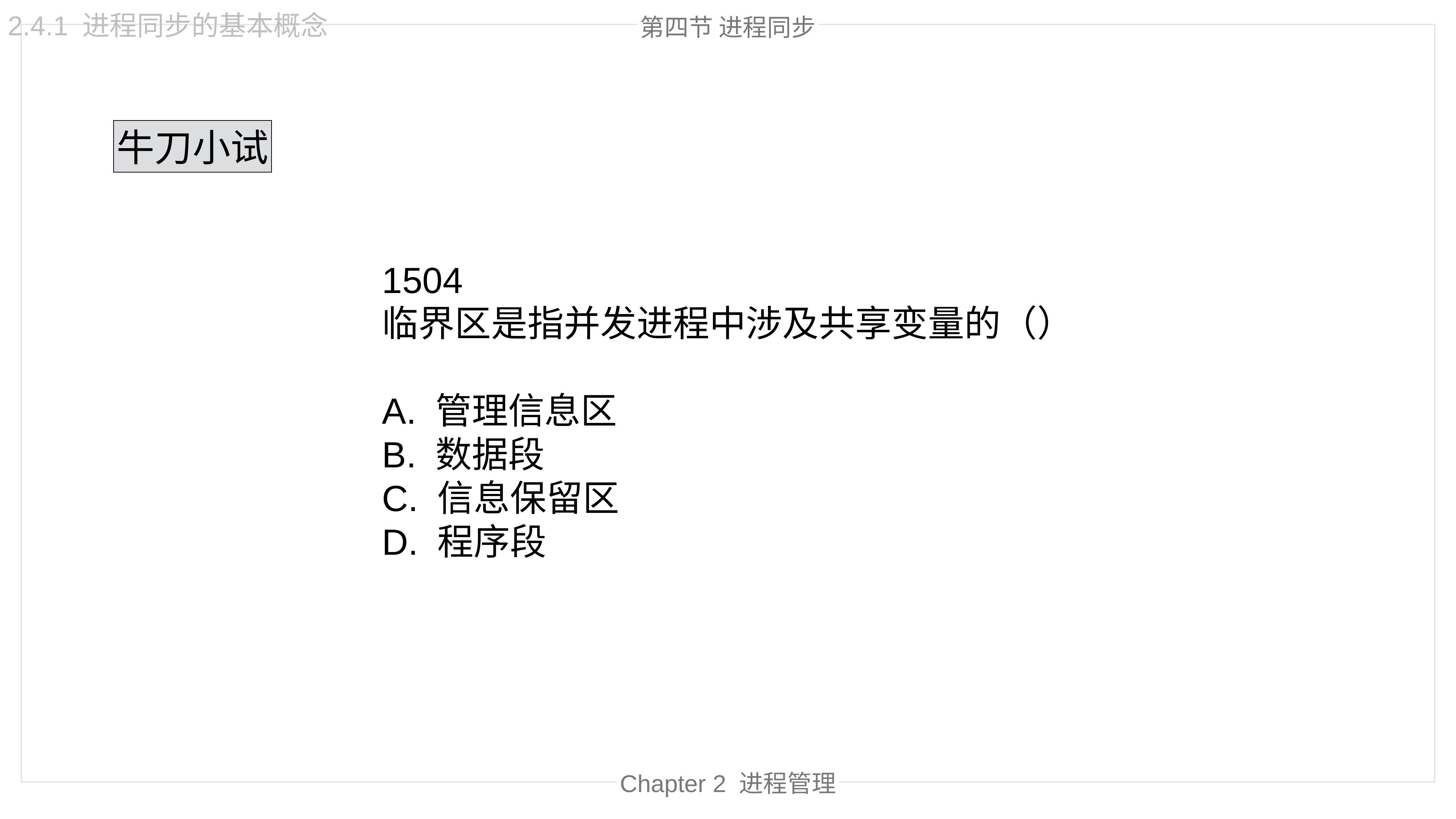

2.4.1 进程同步的基本概念
第四节 进程同步

牛刀小试
1504
临界区是指并发进程中涉及共享变量的（）

A. 管理信息区
B. 数据段
C. 信息保留区
D. 程序段
Chapter 2 进程管理